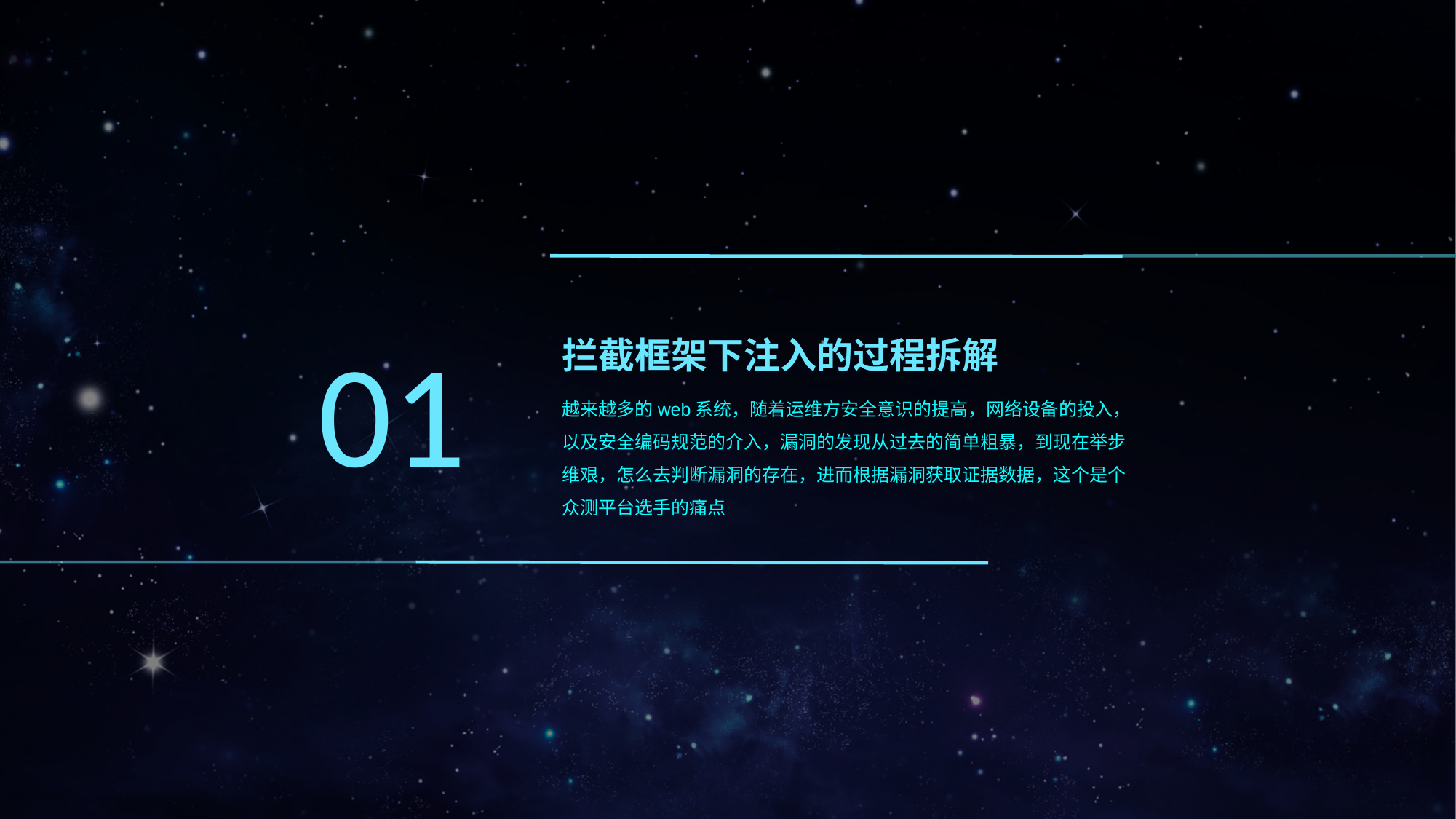

01
拦截框架下注入的过程拆解

越来越多的web系统，随着运维方安全意识的提高，网络设备的投入，以及安全编码规范的介入，漏洞的发现从过去的简单粗暴，到现在举步维艰，怎么去判断漏洞的存在，进而根据漏洞获取证据数据，这个是个众测平台选手的痛点